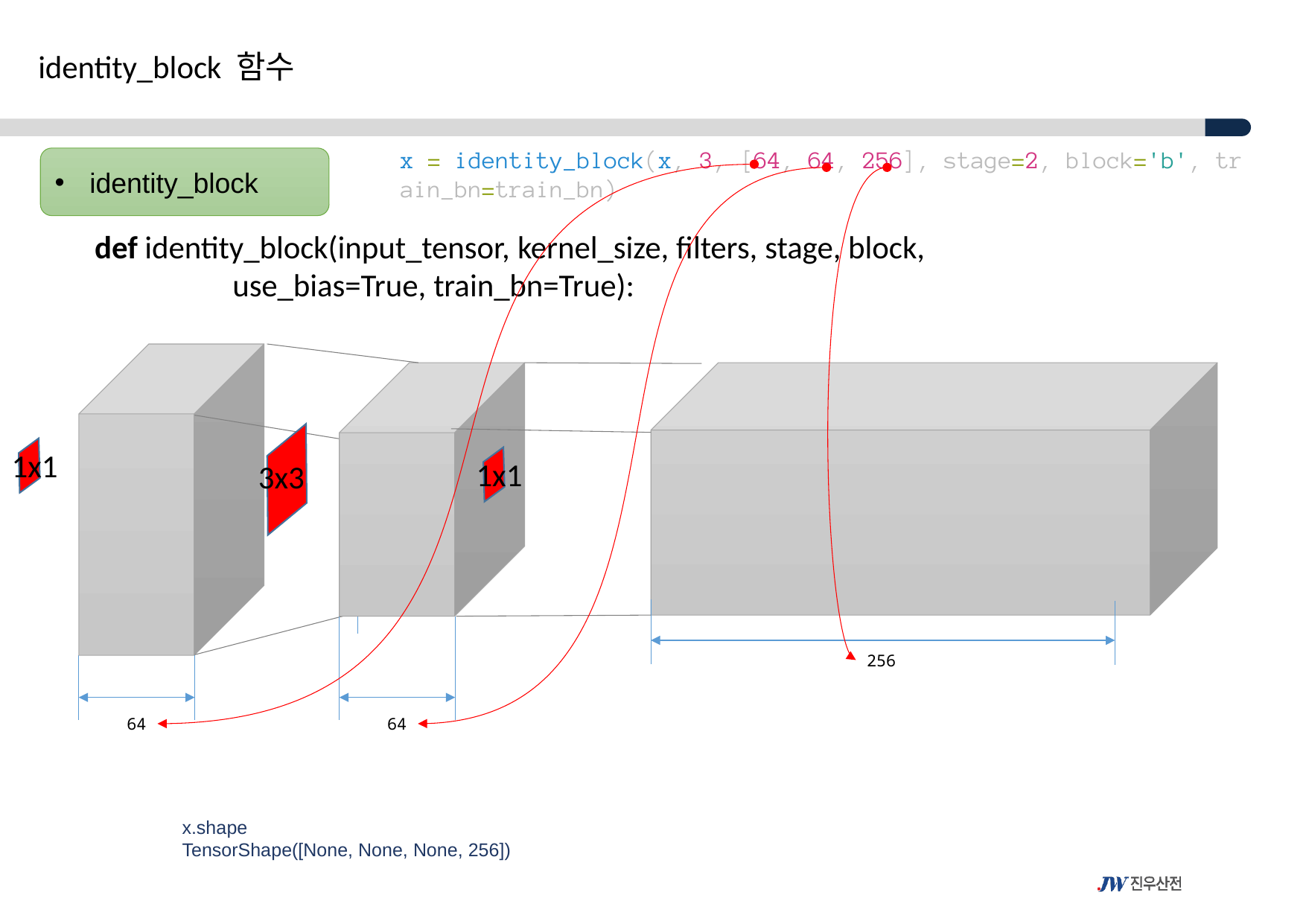

identity_block 함수
x = identity_block(x, 3, [64, 64, 256], stage=2, block='b', train_bn=train_bn)
identity_block
def identity_block(input_tensor, kernel_size, filters, stage, block,
                   use_bias=True, train_bn=True):

1x1

1x1
3x3

256
64
64
x.shape
TensorShape([None, None, None, 256])